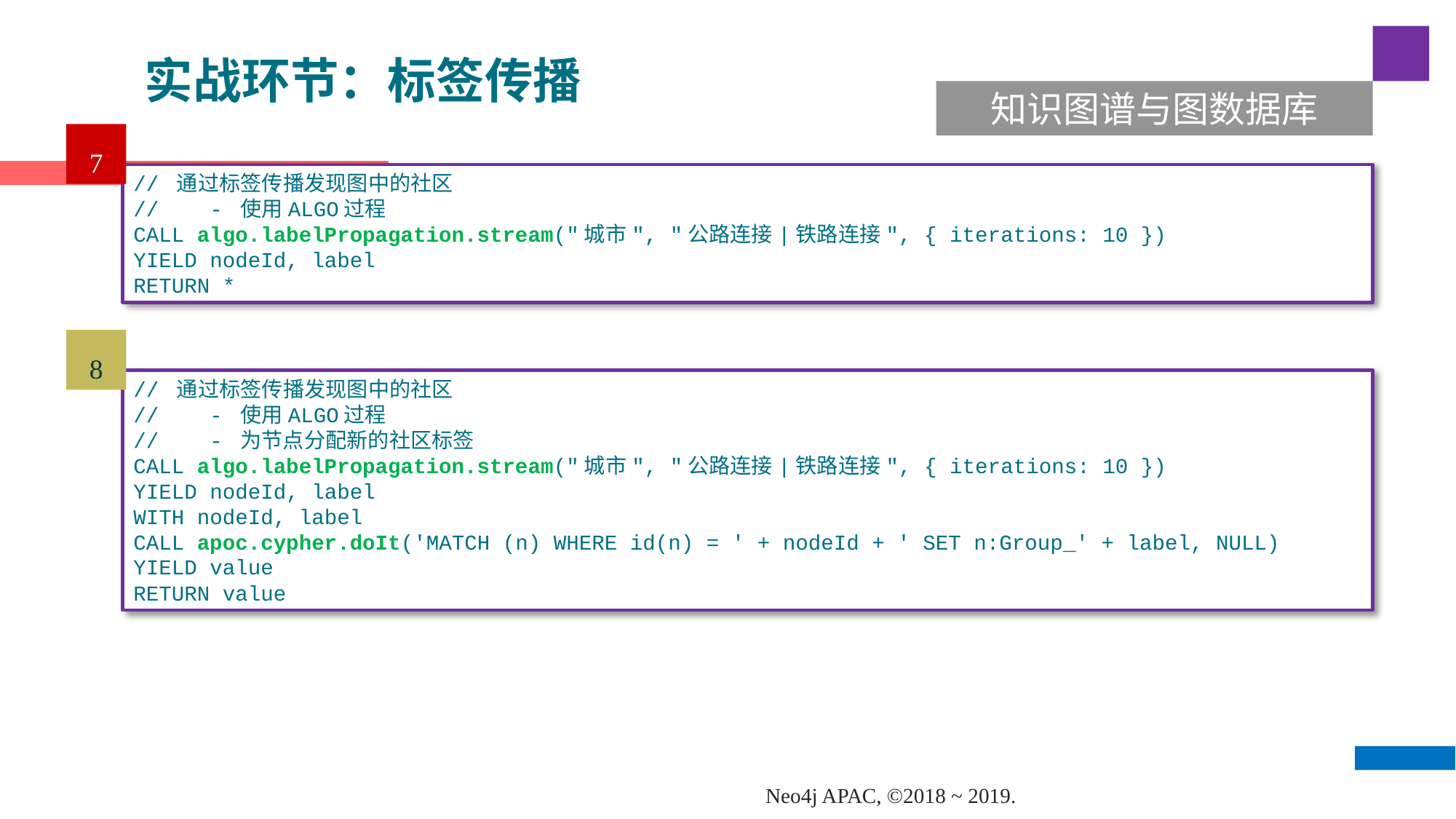

实战环节：标签传播
知识图谱与图数据库
7
// 通过标签传播发现图中的社区
//    - 使用ALGO过程
CALL algo.labelPropagation.stream("城市", "公路连接|铁路连接", { iterations: 10 })
YIELD nodeId, label
RETURN *
8
// 通过标签传播发现图中的社区
//    - 使用ALGO过程
//    - 为节点分配新的社区标签
CALL algo.labelPropagation.stream("城市", "公路连接|铁路连接", { iterations: 10 })
YIELD nodeId, label
WITH nodeId, label
CALL apoc.cypher.doIt('MATCH (n) WHERE id(n) = ' + nodeId + ' SET n:Group_' + label, NULL)
YIELD value
RETURN value